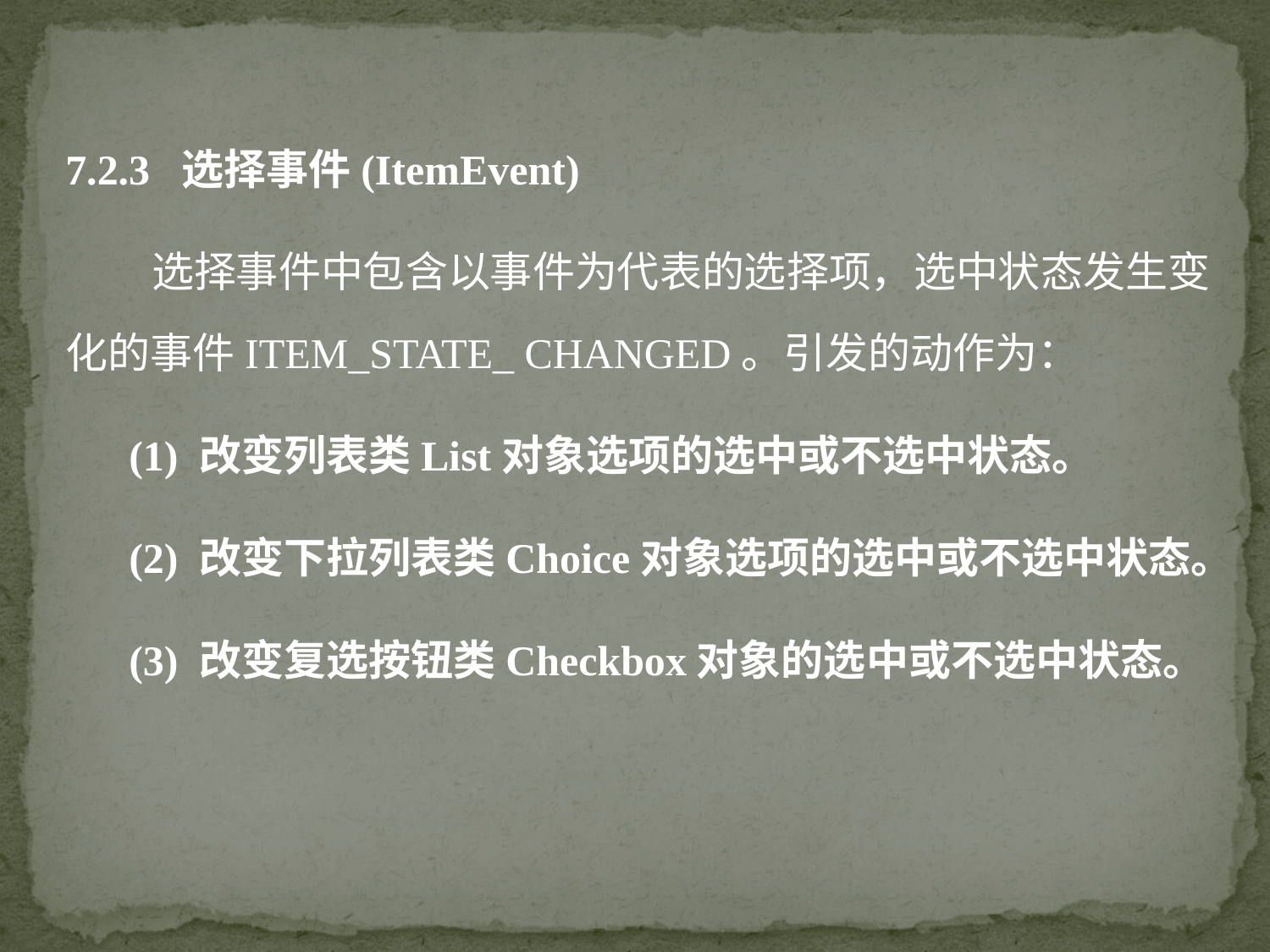

7.2.3  选择事件(ItemEvent)
        选择事件中包含以事件为代表的选择项，选中状态发生变化的事件ITEM_STATE_ CHANGED。引发的动作为：
(1) 改变列表类List对象选项的选中或不选中状态。
(2) 改变下拉列表类Choice对象选项的选中或不选中状态。
(3) 改变复选按钮类Checkbox对象的选中或不选中状态。